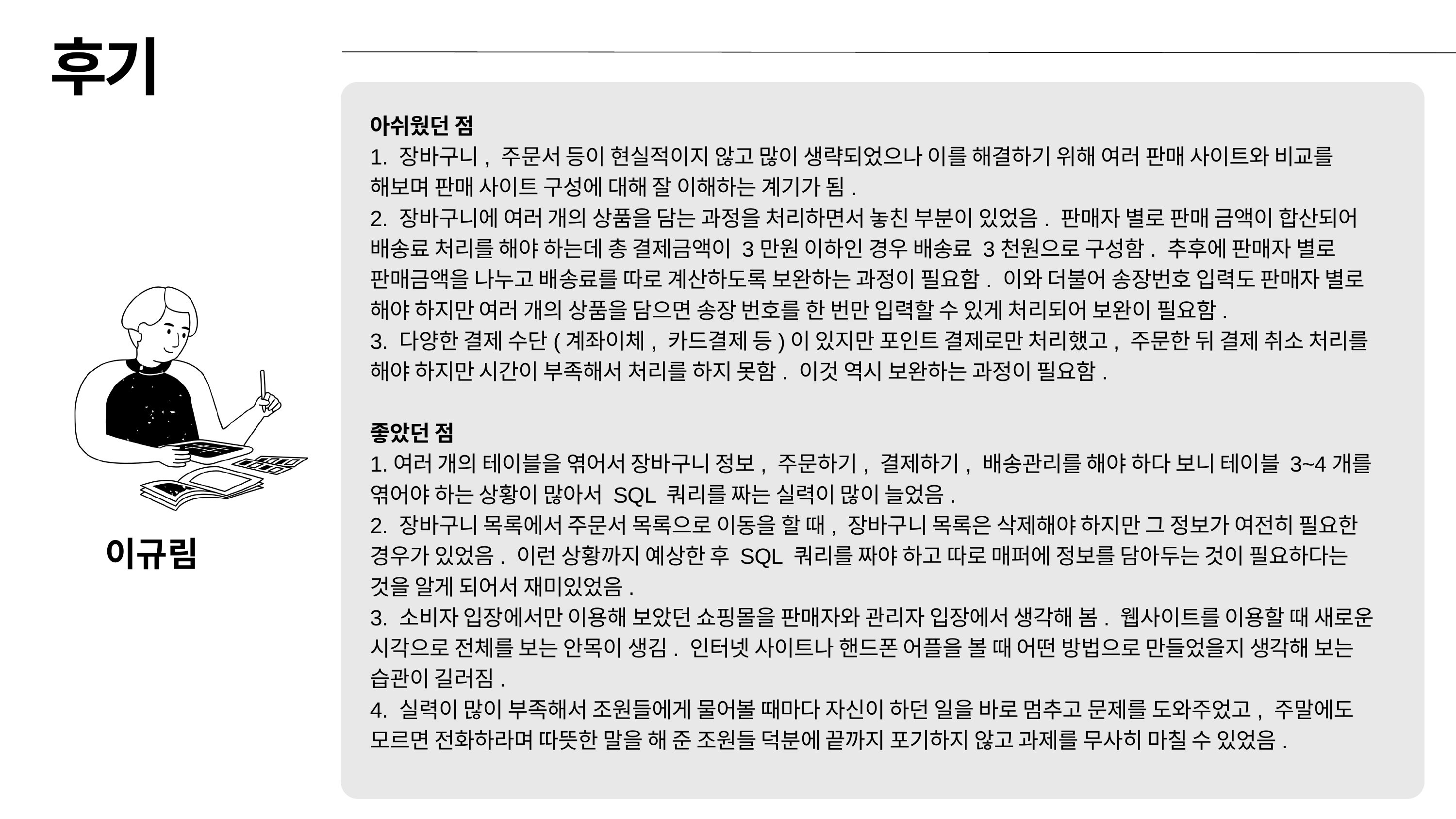

후기

아쉬웠던 점
1. 장바구니, 주문서 등이 현실적이지 않고 많이 생략되었으나 이를 해결하기 위해 여러 판매 사이트와 비교를 해보며 판매 사이트 구성에 대해 잘 이해하는 계기가 됨.
2. 장바구니에 여러 개의 상품을 담는 과정을 처리하면서 놓친 부분이 있었음. 판매자 별로 판매 금액이 합산되어 배송료 처리를 해야 하는데 총 결제금액이 3만원 이하인 경우 배송료 3천원으로 구성함. 추후에 판매자 별로 판매금액을 나누고 배송료를 따로 계산하도록 보완하는 과정이 필요함. 이와 더불어 송장번호 입력도 판매자 별로 해야 하지만 여러 개의 상품을 담으면 송장 번호를 한 번만 입력할 수 있게 처리되어 보완이 필요함.
3. 다양한 결제 수단(계좌이체, 카드결제 등)이 있지만 포인트 결제로만 처리했고, 주문한 뒤 결제 취소 처리를 해야 하지만 시간이 부족해서 처리를 하지 못함. 이것 역시 보완하는 과정이 필요함.

좋았던 점
1.여러 개의 테이블을 엮어서 장바구니 정보, 주문하기, 결제하기, 배송관리를 해야 하다 보니 테이블 3~4개를 엮어야 하는 상황이 많아서 SQL 쿼리를 짜는 실력이 많이 늘었음.
2. 장바구니 목록에서 주문서 목록으로 이동을 할 때, 장바구니 목록은 삭제해야 하지만 그 정보가 여전히 필요한 경우가 있었음. 이런 상황까지 예상한 후 SQL 쿼리를 짜야 하고 따로 매퍼에 정보를 담아두는 것이 필요하다는 것을 알게 되어서 재미있었음.
3. 소비자 입장에서만 이용해 보았던 쇼핑몰을 판매자와 관리자 입장에서 생각해 봄. 웹사이트를 이용할 때 새로운 시각으로 전체를 보는 안목이 생김. 인터넷 사이트나 핸드폰 어플을 볼 때 어떤 방법으로 만들었을지 생각해 보는 습관이 길러짐.
4. 실력이 많이 부족해서 조원들에게 물어볼 때마다 자신이 하던 일을 바로 멈추고 문제를 도와주었고, 주말에도 모르면 전화하라며 따뜻한 말을 해 준 조원들 덕분에 끝까지 포기하지 않고 과제를 무사히 마칠 수 있었음.

이규림